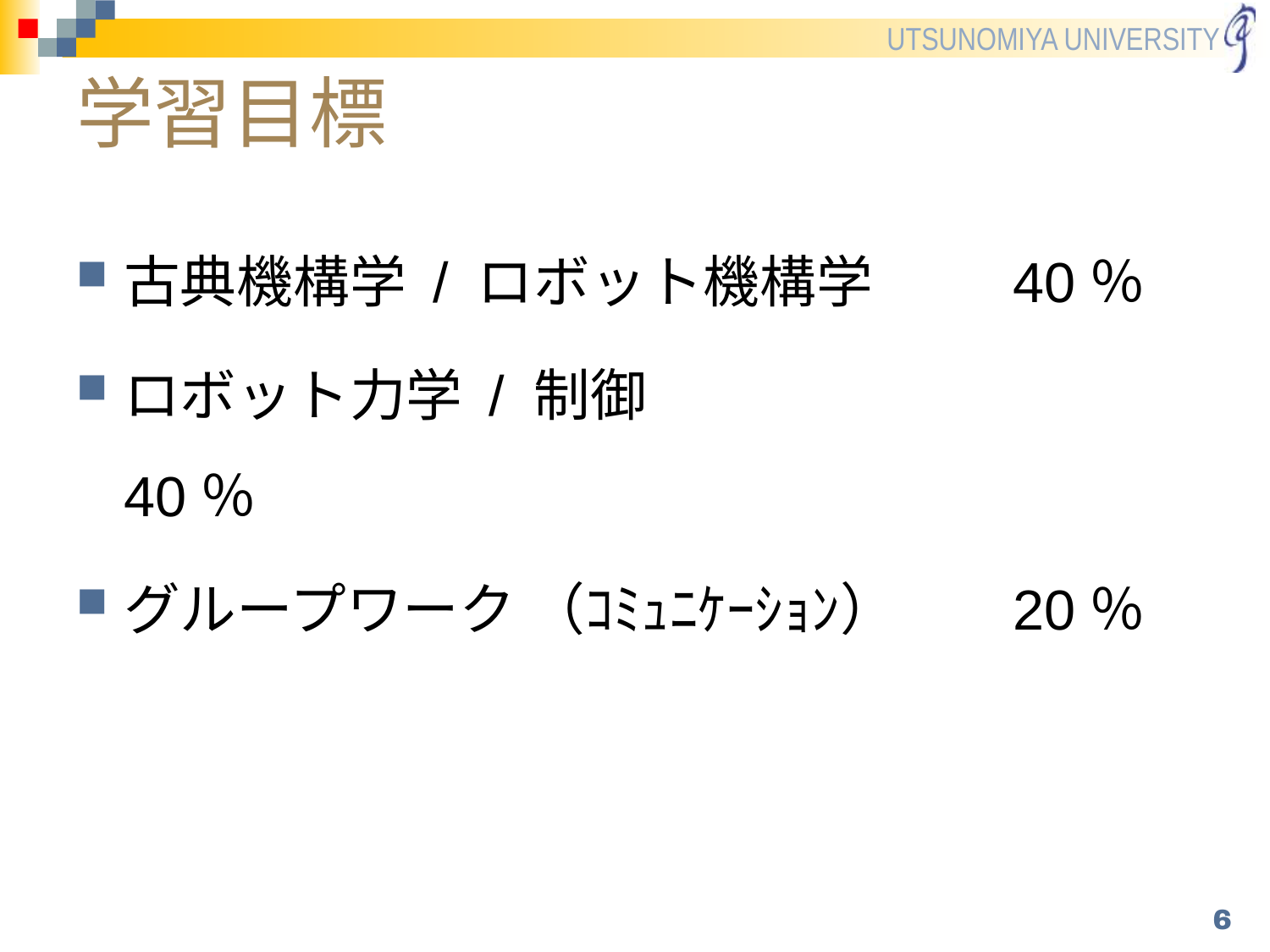

# 学習目標
古典機構学 / ロボット機構学		40％
ロボット力学 / 制御				40％
グループワーク （ｺﾐｭﾆｹｰｼｮﾝ）	20％

6